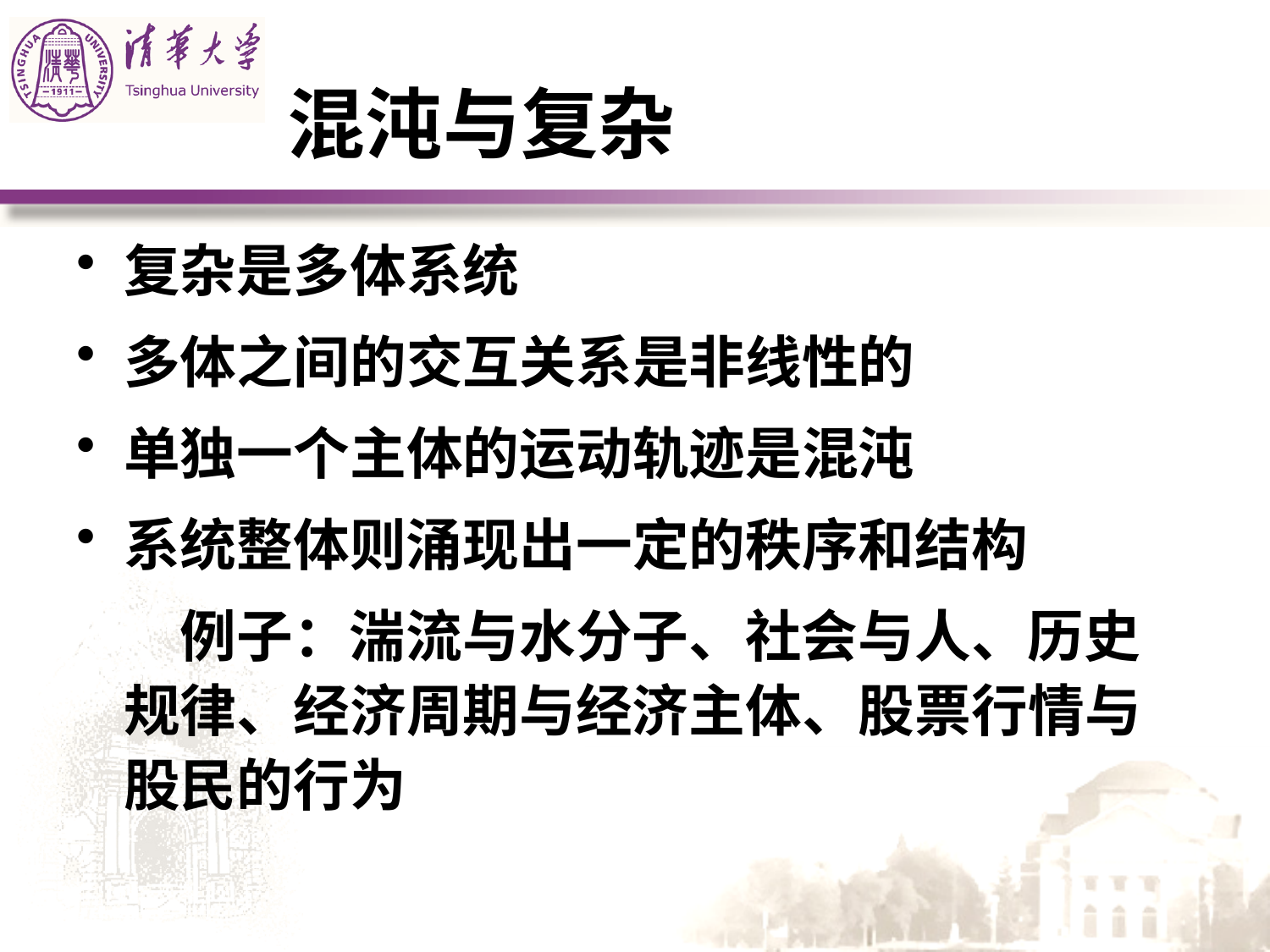

# 混沌与复杂
复杂是多体系统
多体之间的交互关系是非线性的
单独一个主体的运动轨迹是混沌
系统整体则涌现出一定的秩序和结构
       例子：湍流与水分子、社会与人、历史规律、经济周期与经济主体、股票行情与股民的行为